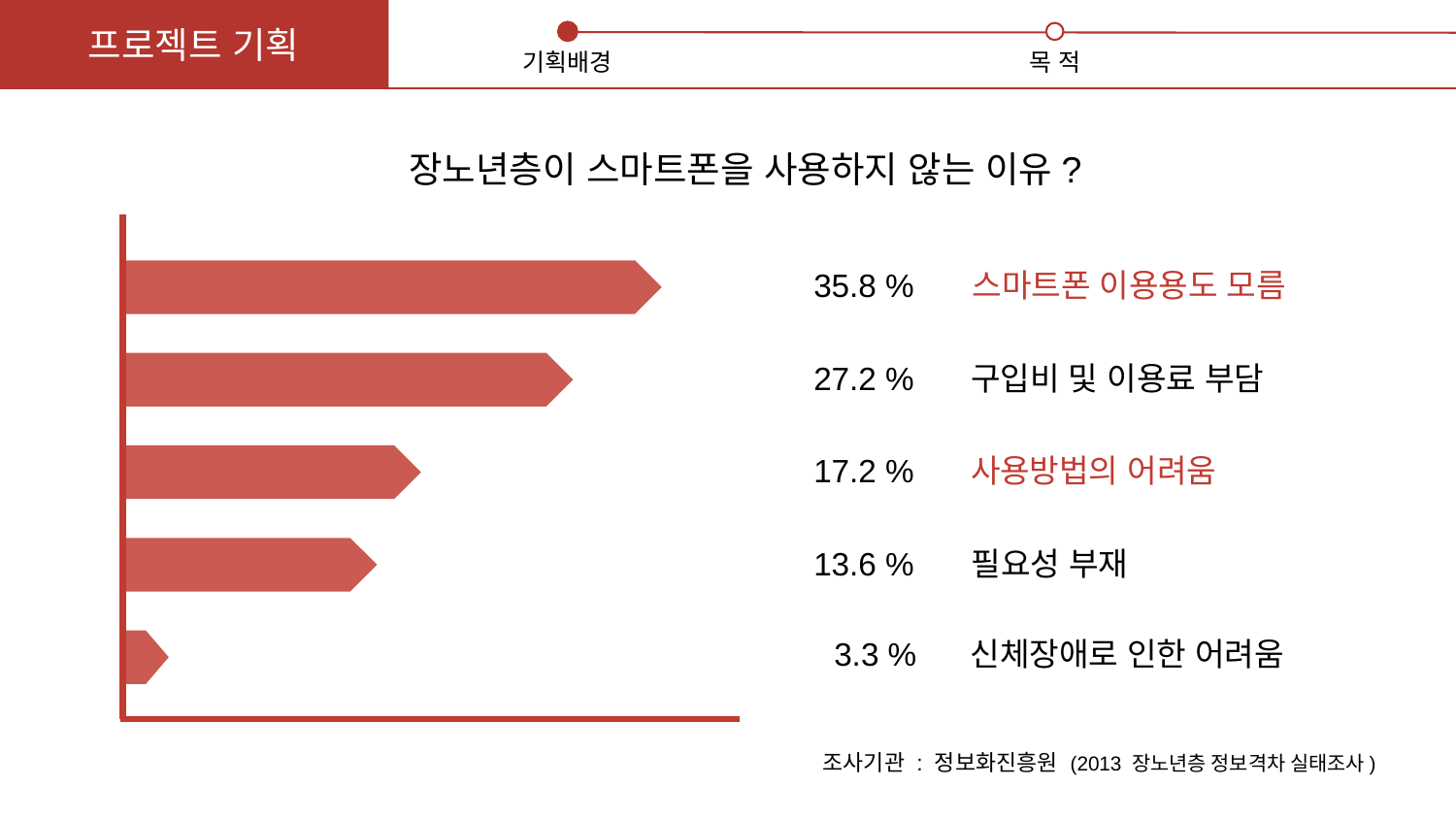

프로젝트 기획

기획배경

목 적
장노년층이 스마트폰을 사용하지 않는 이유?
35.8 %
스마트폰 이용용도 모름

27.2 %
구입비 및 이용료 부담

17.2 %
사용방법의 어려움

13.6 %
필요성 부재

3.3 %
신체장애로 인한 어려움

조사기관 : 정보화진흥원 (2013 장노년층 정보격차 실태조사)